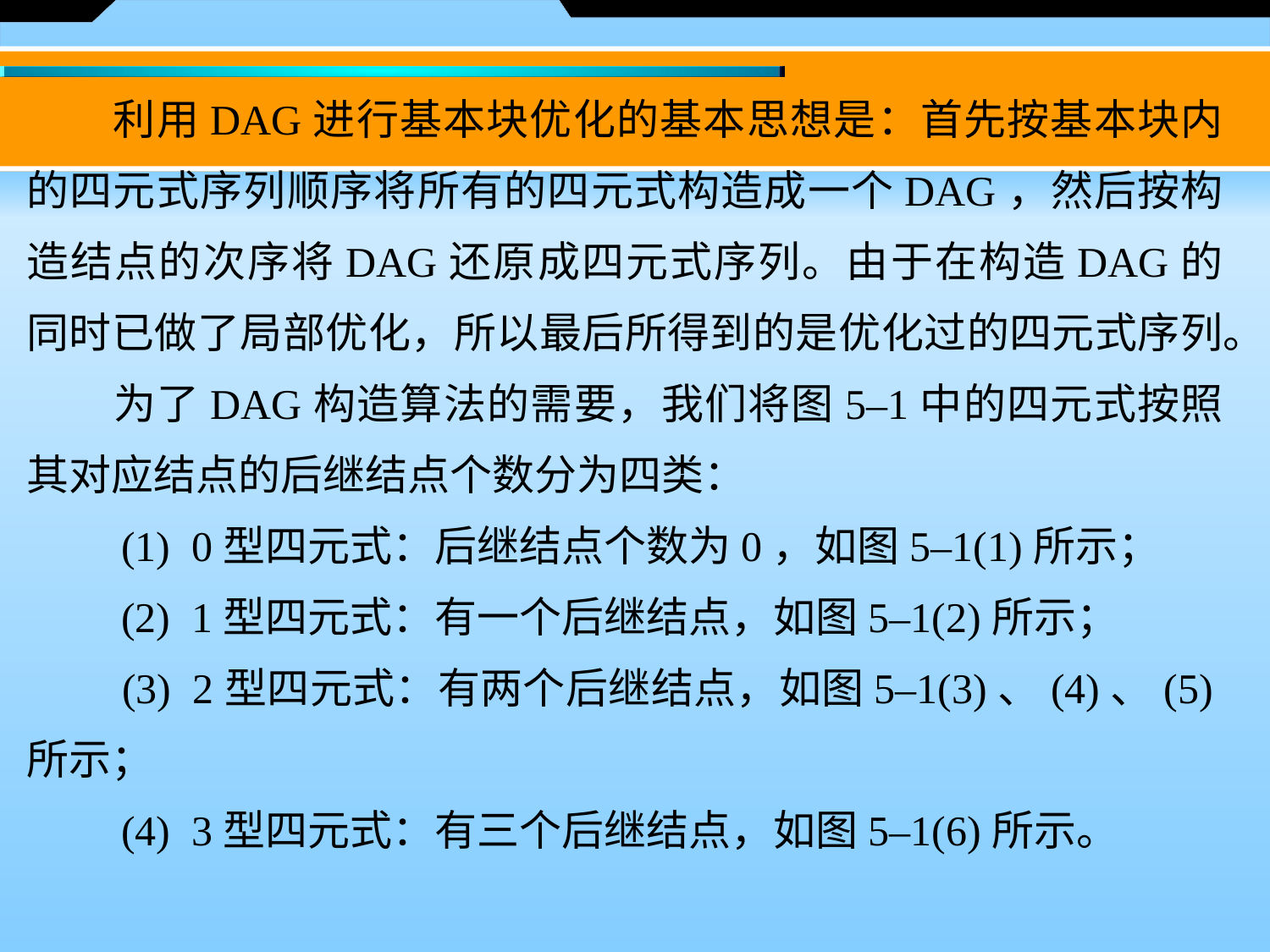

利用DAG进行基本块优化的基本思想是：首先按基本块内的四元式序列顺序将所有的四元式构造成一个DAG，然后按构造结点的次序将DAG还原成四元式序列。由于在构造DAG的同时已做了局部优化，所以最后所得到的是优化过的四元式序列。
　　为了DAG构造算法的需要，我们将图5–1中的四元式按照其对应结点的后继结点个数分为四类：
　　(1)  0型四元式：后继结点个数为0，如图5–1(1)所示；
　　(2)  1型四元式：有一个后继结点，如图5–1(2)所示；
　　(3)  2型四元式：有两个后继结点，如图5–1(3)、(4)、(5)所示；
　　(4)  3型四元式：有三个后继结点，如图5–1(6)所示。